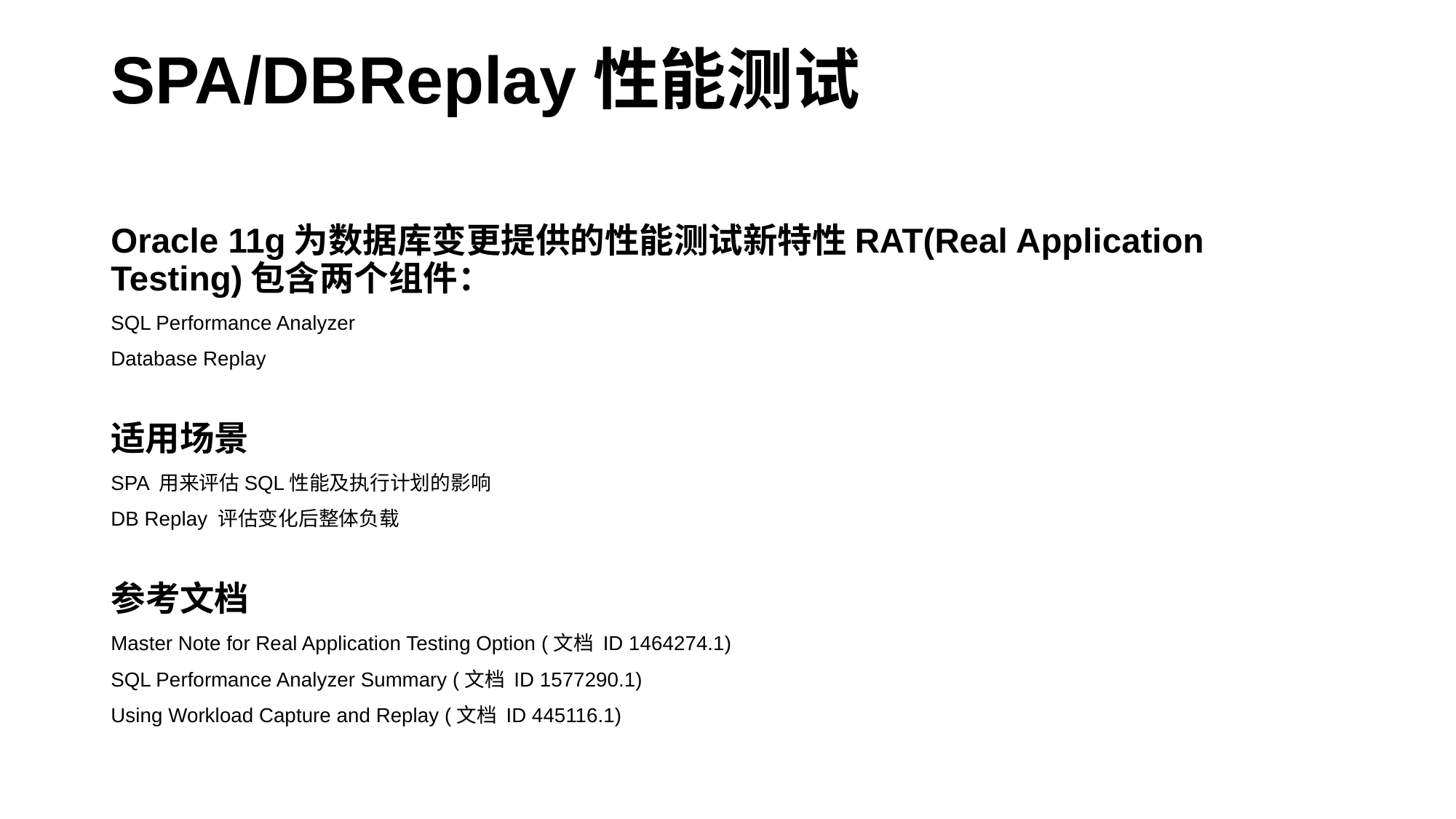

# SPA/DBReplay性能测试
Oracle 11g为数据库变更提供的性能测试新特性RAT(Real Application Testing)包含两个组件：
SQL Performance Analyzer
Database Replay

适用场景
SPA 用来评估SQL性能及执行计划的影响
DB Replay 评估变化后整体负载

参考文档
Master Note for Real Application Testing Option (文档 ID 1464274.1)
SQL Performance Analyzer Summary (文档 ID 1577290.1)
Using Workload Capture and Replay (文档 ID 445116.1)